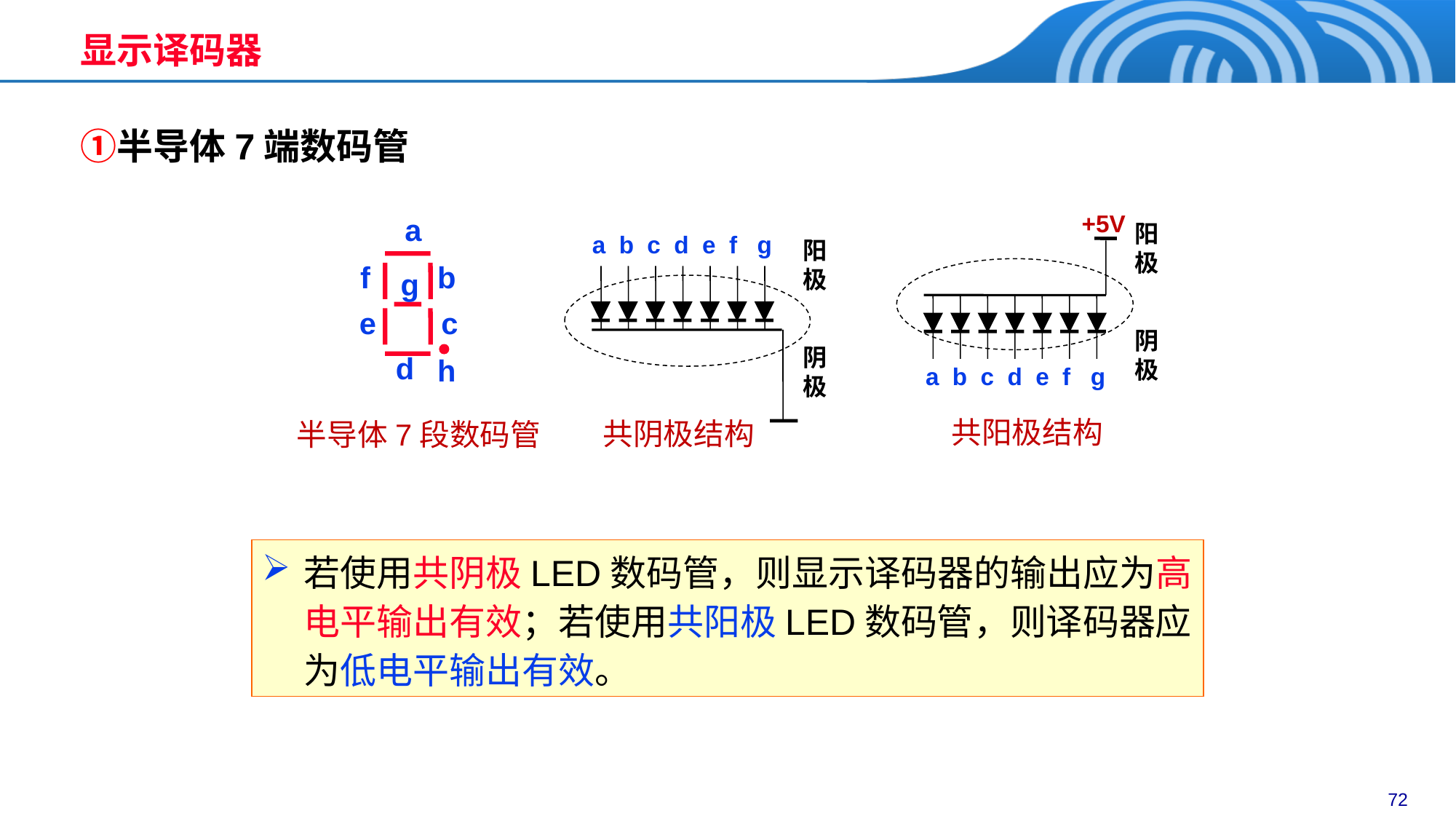

# 显示译码器
半导体7端数码管
+5V
阳极

阴极
a  b  c  d  e  f   g
共阳极结构

a

f
b
g

e
c

d
h
阳极
a  b  c  d  e  f   g

阴极
共阴极结构
半导体7段数码管
若使用共阴极LED数码管，则显示译码器的输出应为高电平输出有效；若使用共阳极LED数码管，则译码器应为低电平输出有效。